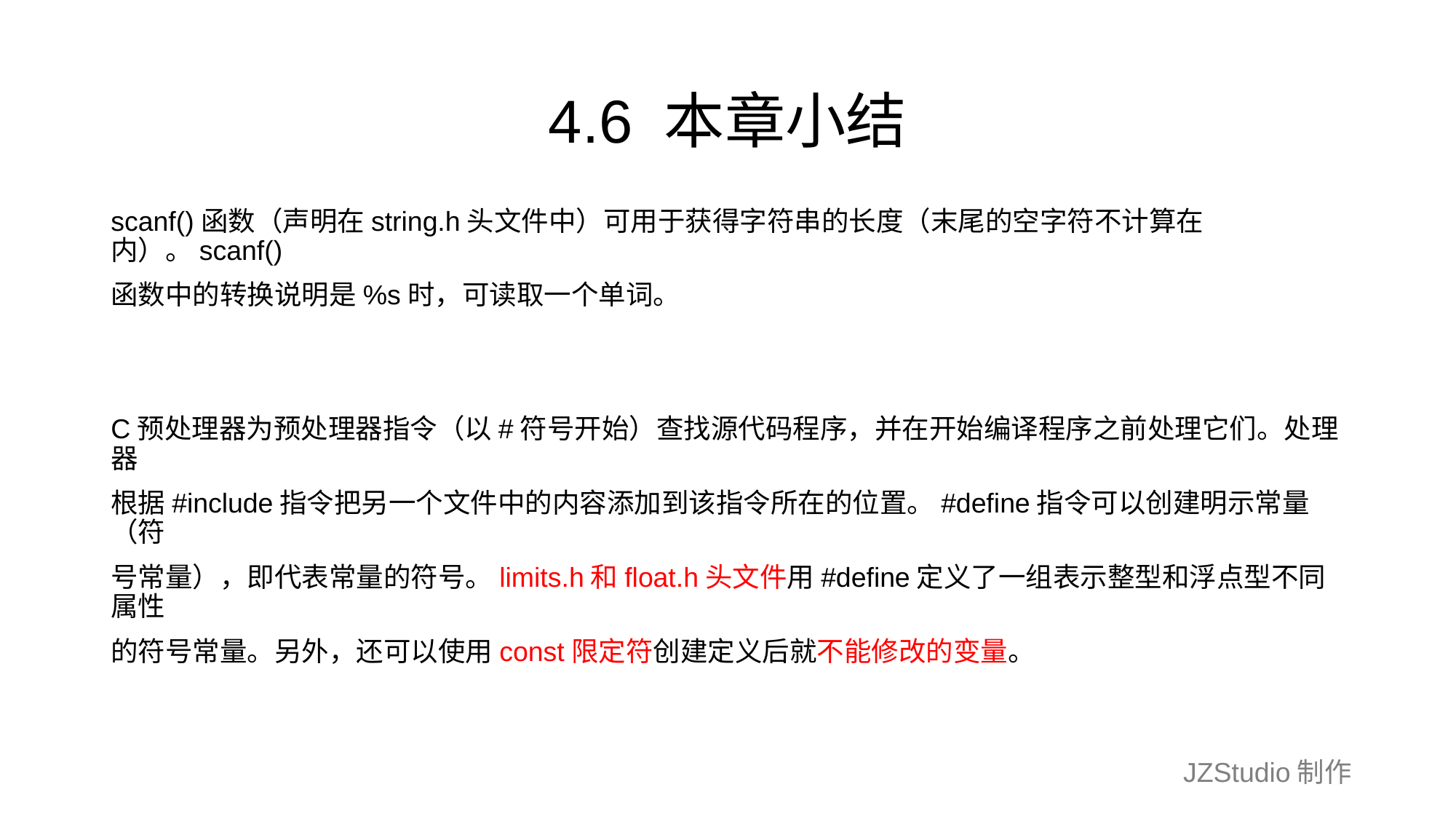

# 4.6 本章小结
scanf()函数（声明在string.h头文件中）可用于获得字符串的长度（末尾的空字符不计算在内）。scanf()
函数中的转换说明是%s时，可读取一个单词。

C预处理器为预处理器指令（以#符号开始）查找源代码程序，并在开始编译程序之前处理它们。处理器
根据#include指令把另一个文件中的内容添加到该指令所在的位置。#define指令可以创建明示常量（符
号常量），即代表常量的符号。limits.h和float.h头文件用#define定义了一组表示整型和浮点型不同属性
的符号常量。另外，还可以使用const限定符创建定义后就不能修改的变量。